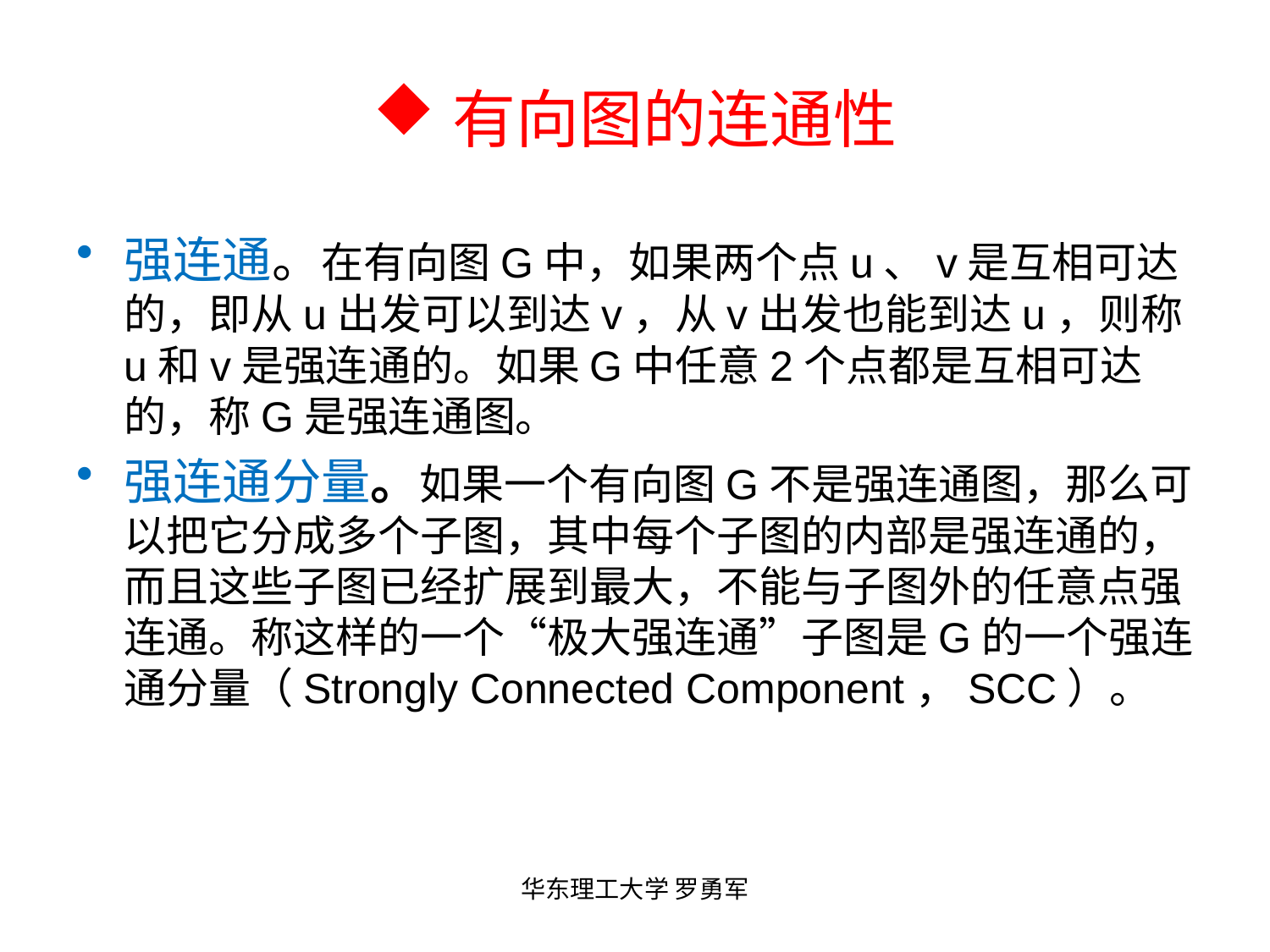

# 有向图的连通性
强连通。在有向图G中，如果两个点u、v是互相可达的，即从u出发可以到达v，从v出发也能到达u，则称u和v是强连通的。如果G中任意2个点都是互相可达的，称G是强连通图。
强连通分量。如果一个有向图G不是强连通图，那么可以把它分成多个子图，其中每个子图的内部是强连通的，而且这些子图已经扩展到最大，不能与子图外的任意点强连通。称这样的一个“极大强连通”子图是G的一个强连通分量（Strongly Connected Component，SCC）。

华东理工大学 罗勇军